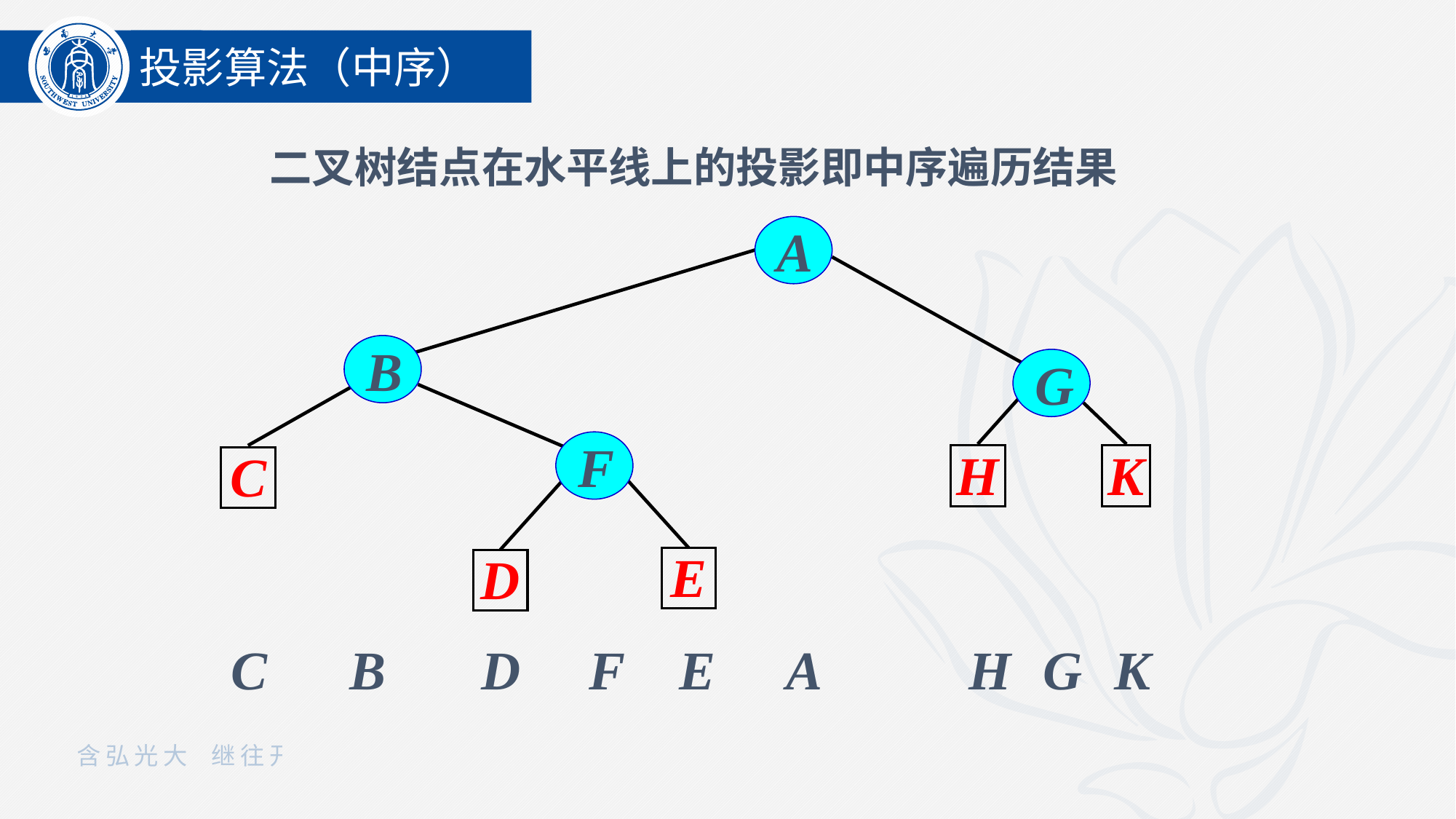

投影算法（中序）
二叉树结点在水平线上的投影即中序遍历结果
A

B
G

F
H
K
C

E
D
  C      B       D     F    E       A           H      G      K